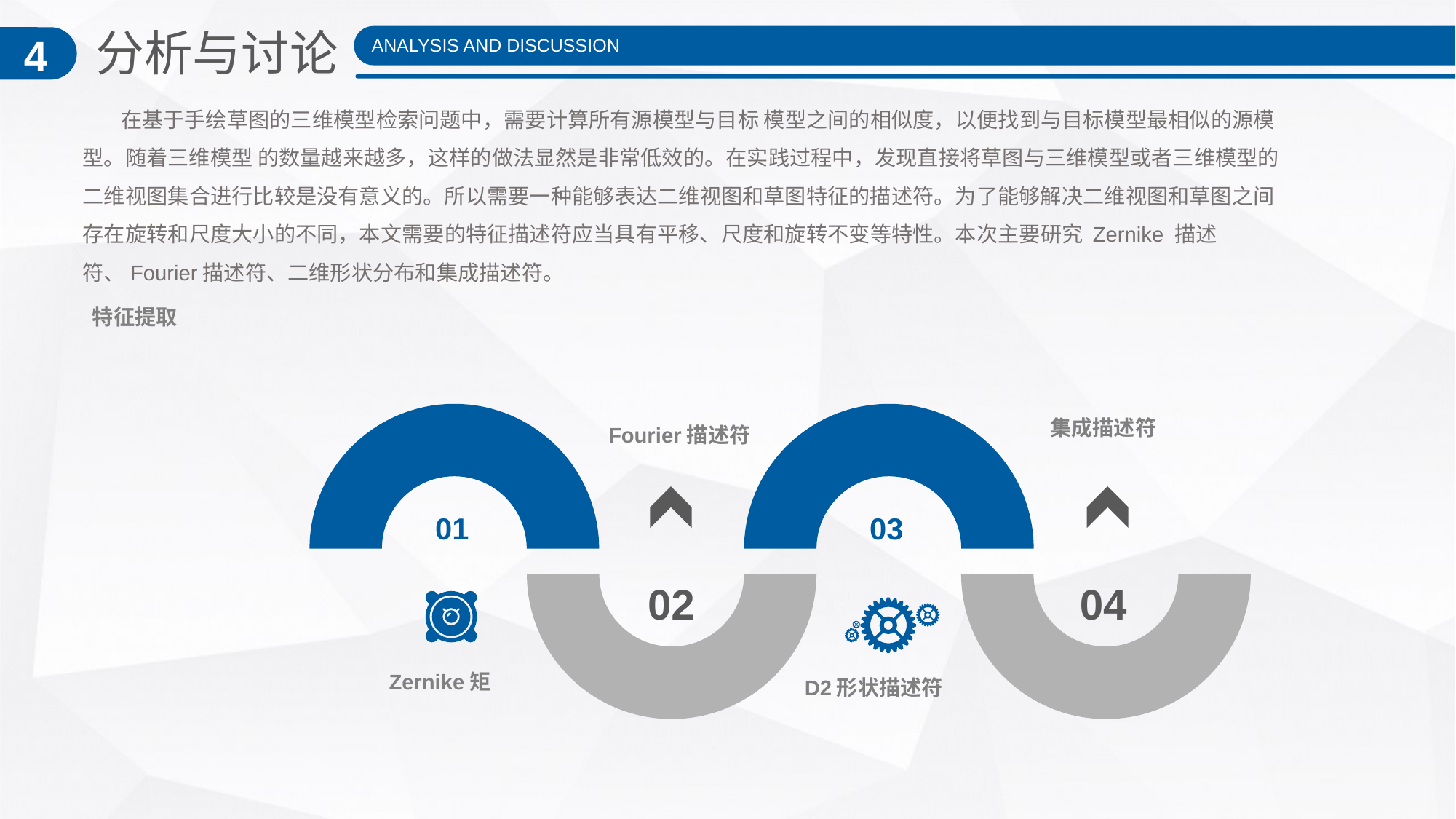

分析与讨论
4

ANALYSIS AND DISCUSSION

       在基于手绘草图的三维模型检索问题中，需要计算所有源模型与目标 模型之间的相似度，以便找到与目标模型最相似的源模型。随着三维模型 的数量越来越多，这样的做法显然是非常低效的。在实践过程中，发现直接将草图与三维模型或者三维模型的二维视图集合进行比较是没有意义的。所以需要一种能够表达二维视图和草图特征的描述符。为了能够解决二维视图和草图之间存在旋转和尺度大小的不同，本文需要的特征描述符应当具有平移、尺度和旋转不变等特性。本次主要研究 Zernike 描述符、Fourier描述符、二维形状分布和集成描述符。

特征提取

集成描述符
Fourier描述符

01
03
02
04

Zernike矩
D2形状描述符